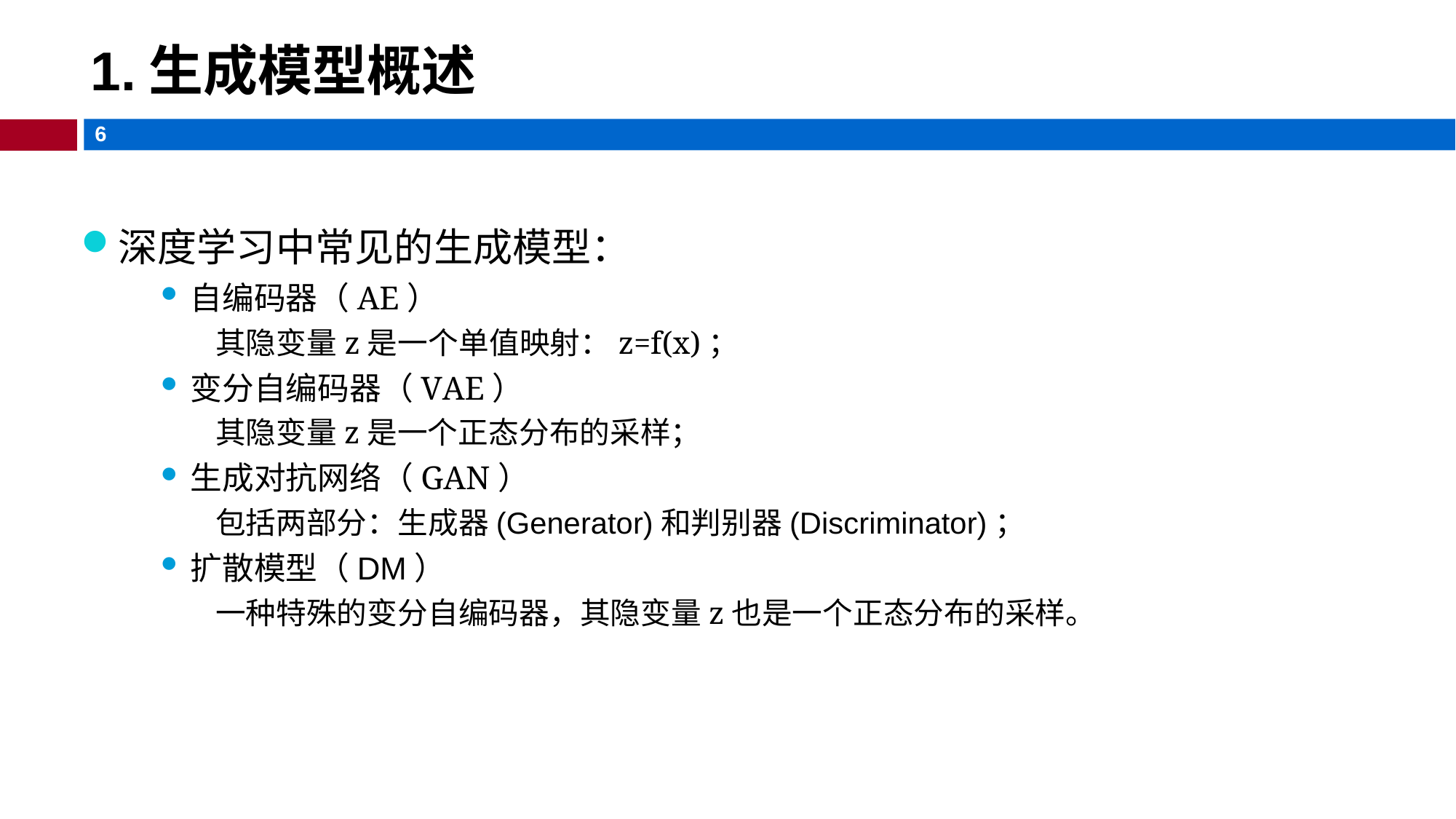

# 1.生成模型概述
深度学习中常见的生成模型：
自编码器（AE）
其隐变量z是一个单值映射：z=f(x)；
变分自编码器（VAE）
其隐变量z是一个正态分布的采样；
生成对抗网络（GAN）
包括两部分：生成器(Generator)和判别器(Discriminator)；
扩散模型（DM）
一种特殊的变分自编码器，其隐变量z也是一个正态分布的采样。